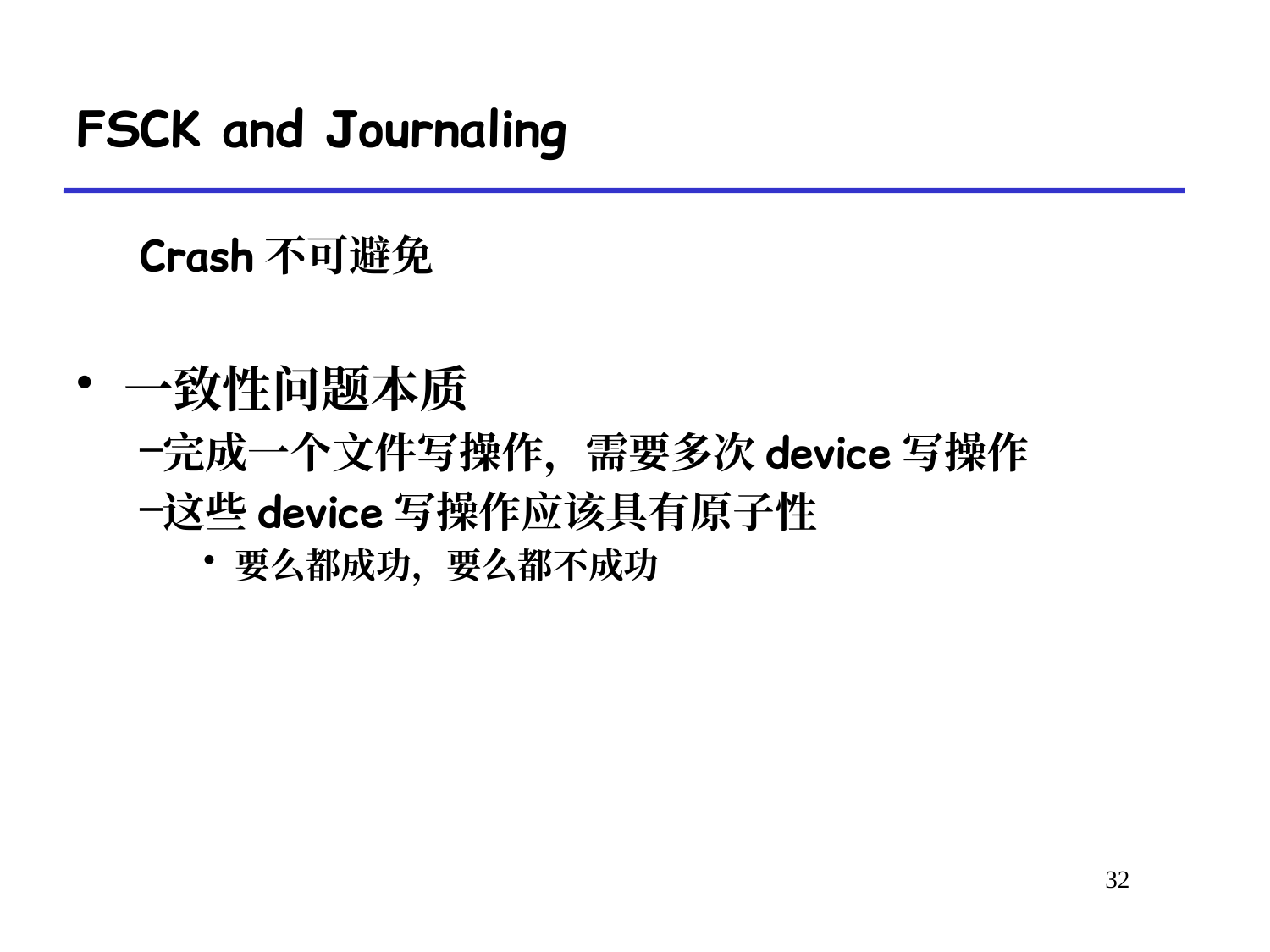

# FSCK and Journaling
Crash不可避免

一致性问题本质
完成一个文件写操作，需要多次device写操作
这些device写操作应该具有原子性
要么都成功，要么都不成功
32